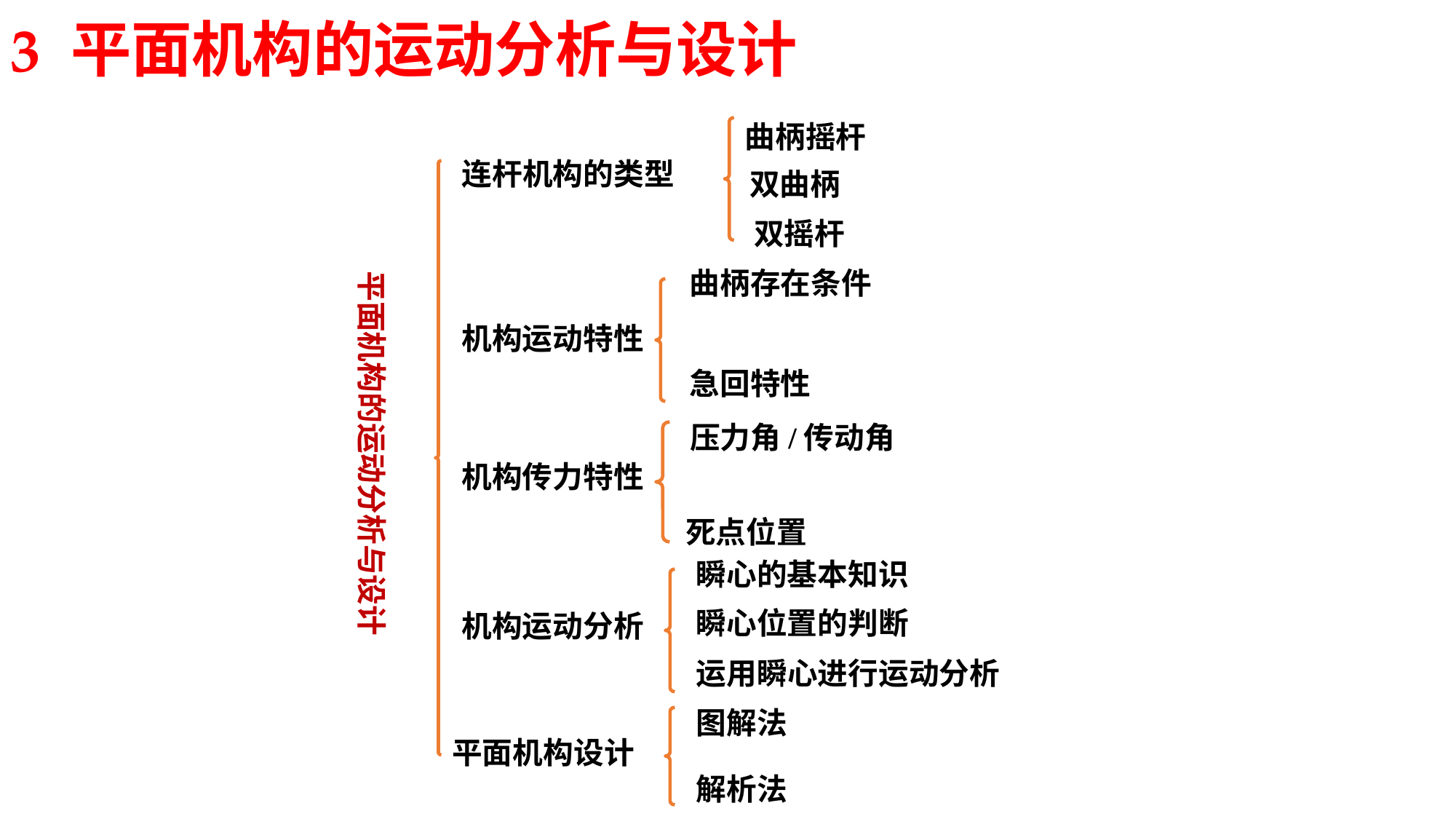

3 平面机构的运动分析与设计
平面机构的运动分析与设计
曲柄摇杆

连杆机构的类型
双曲柄

双摇杆
曲柄存在条件

机构运动特性
急回特性
压力角/传动角

机构传力特性
死点位置
瞬心的基本知识

瞬心位置的判断
机构运动分析
运用瞬心进行运动分析
图解法

平面机构设计
解析法